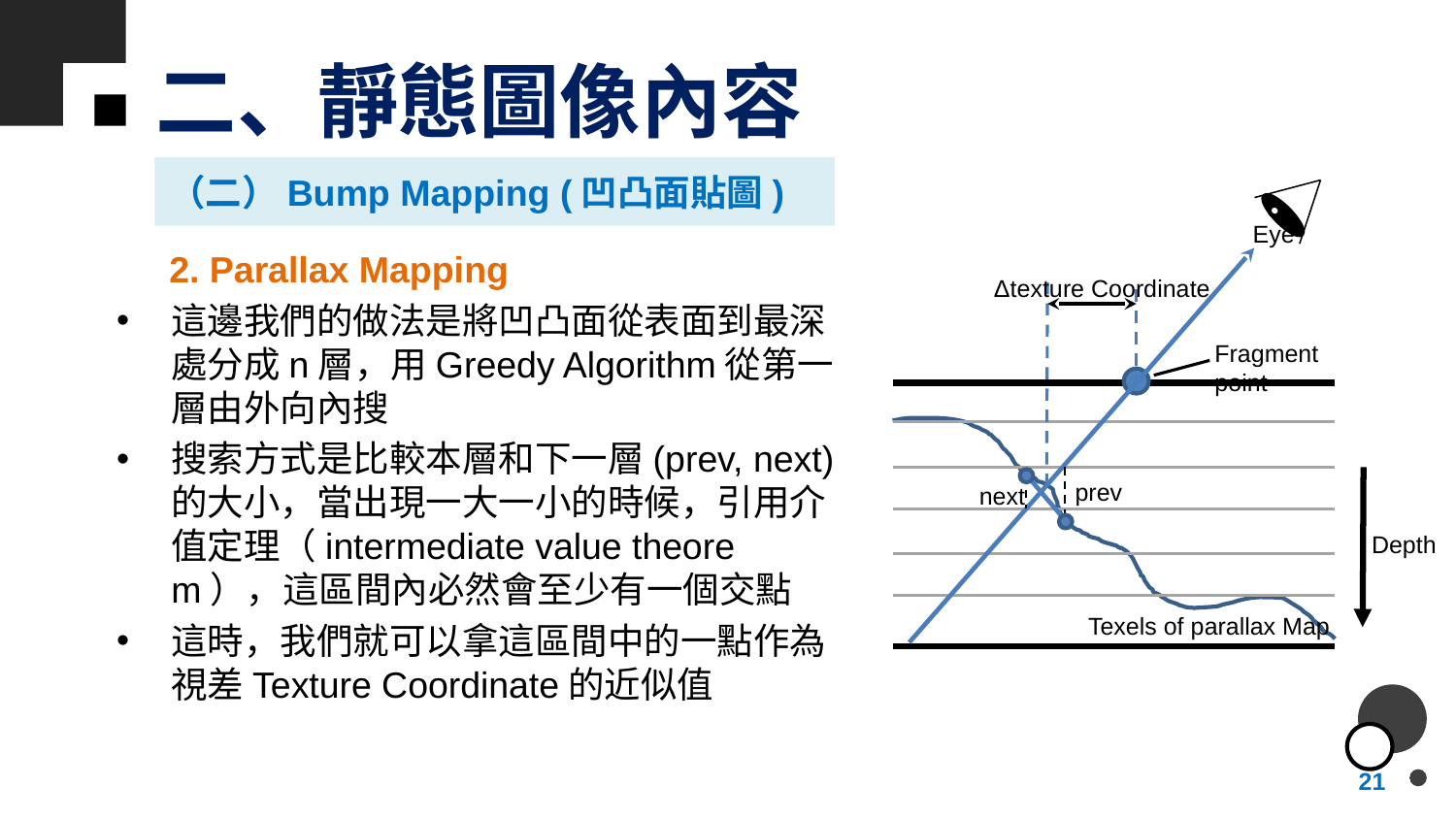

# 二、靜態圖像內容

Eye
Δtexture Coordinate
Fragment point

prev
next

Depth
Texels of parallax Map
（二）Bump Mapping (凹凸面貼圖)
2. Parallax Mapping
這邊我們的做法是將凹凸面從表面到最深處分成n層，用Greedy Algorithm從第一層由外向內搜
搜索方式是比較本層和下一層(prev, next)的大小，當出現一大一小的時候，引用介值定理（intermediate value theorem），這區間內必然會至少有一個交點
這時，我們就可以拿這區間中的一點作為視差Texture Coordinate的近似值

21